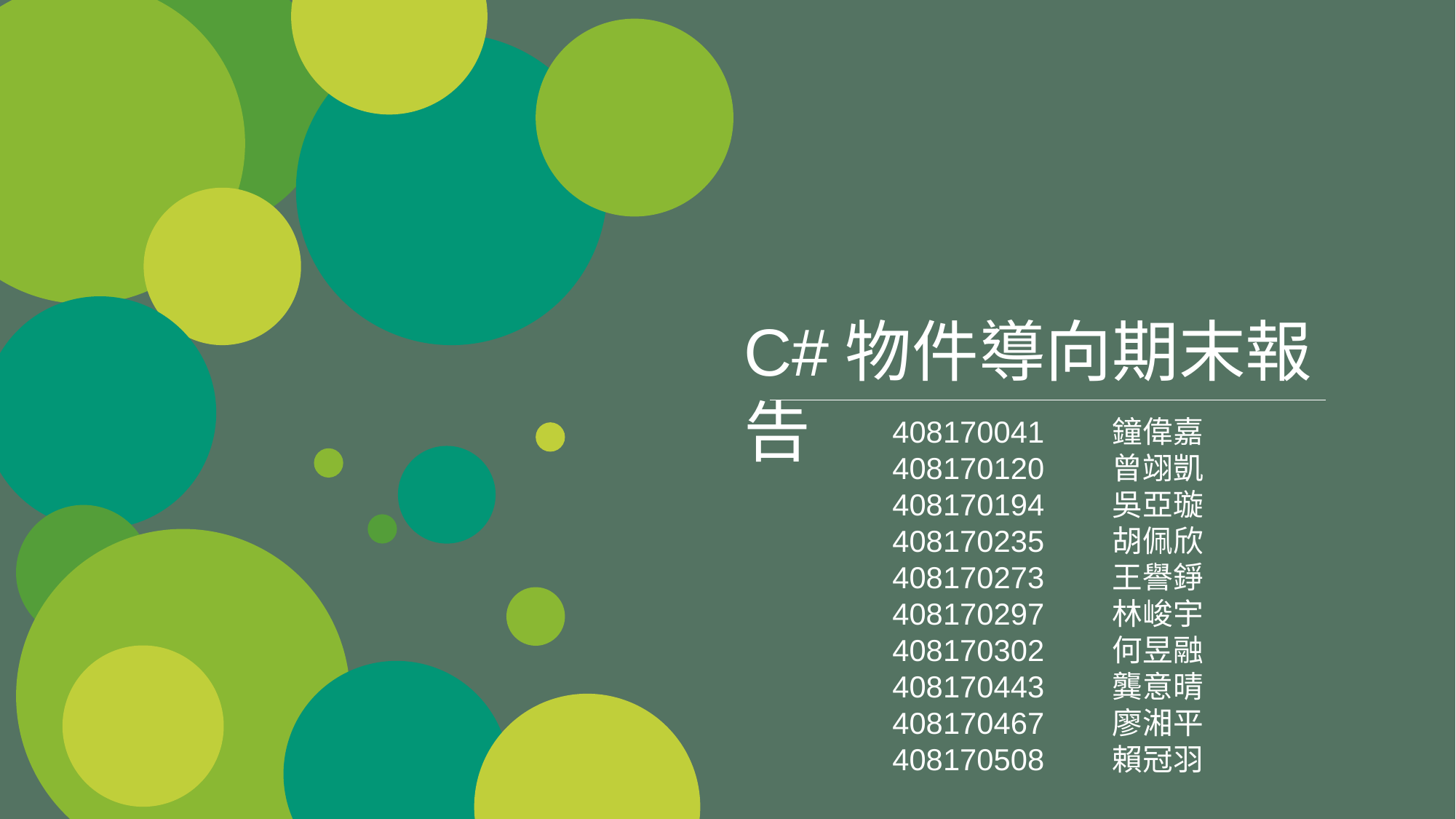

C#物件導向期末報告
408170041　　鐘偉嘉
408170120　　曾翊凱
408170194　　吳亞璇
408170235　　胡佩欣
408170273　　王譽錚
408170297　　林峻宇
408170302　　何昱融
408170443　　龔意晴
408170467　　廖湘平
408170508　　賴冠羽